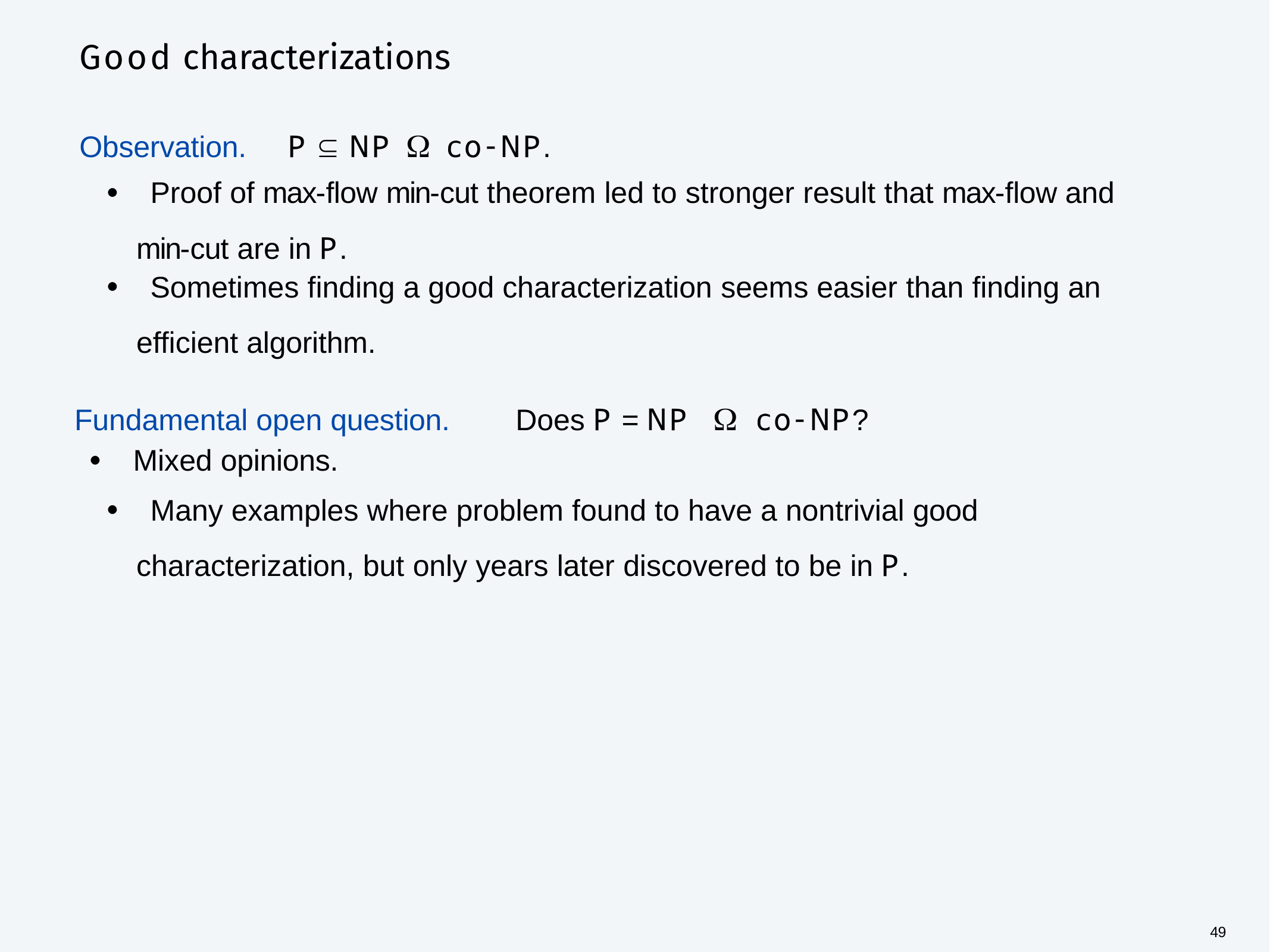

# Good characterizations
Observation.	P ⊆	NP	Ω	co-NP.
・Proof of max-flow min-cut theorem led to stronger result that max-flow and min-cut are in P.
・Sometimes finding a good characterization seems easier than finding an efficient algorithm.

Fundamental open question.	Does P = NP	Ω	co-NP?
・Mixed opinions.
・Many examples where problem found to have a nontrivial good characterization, but only years later discovered to be in P.
49